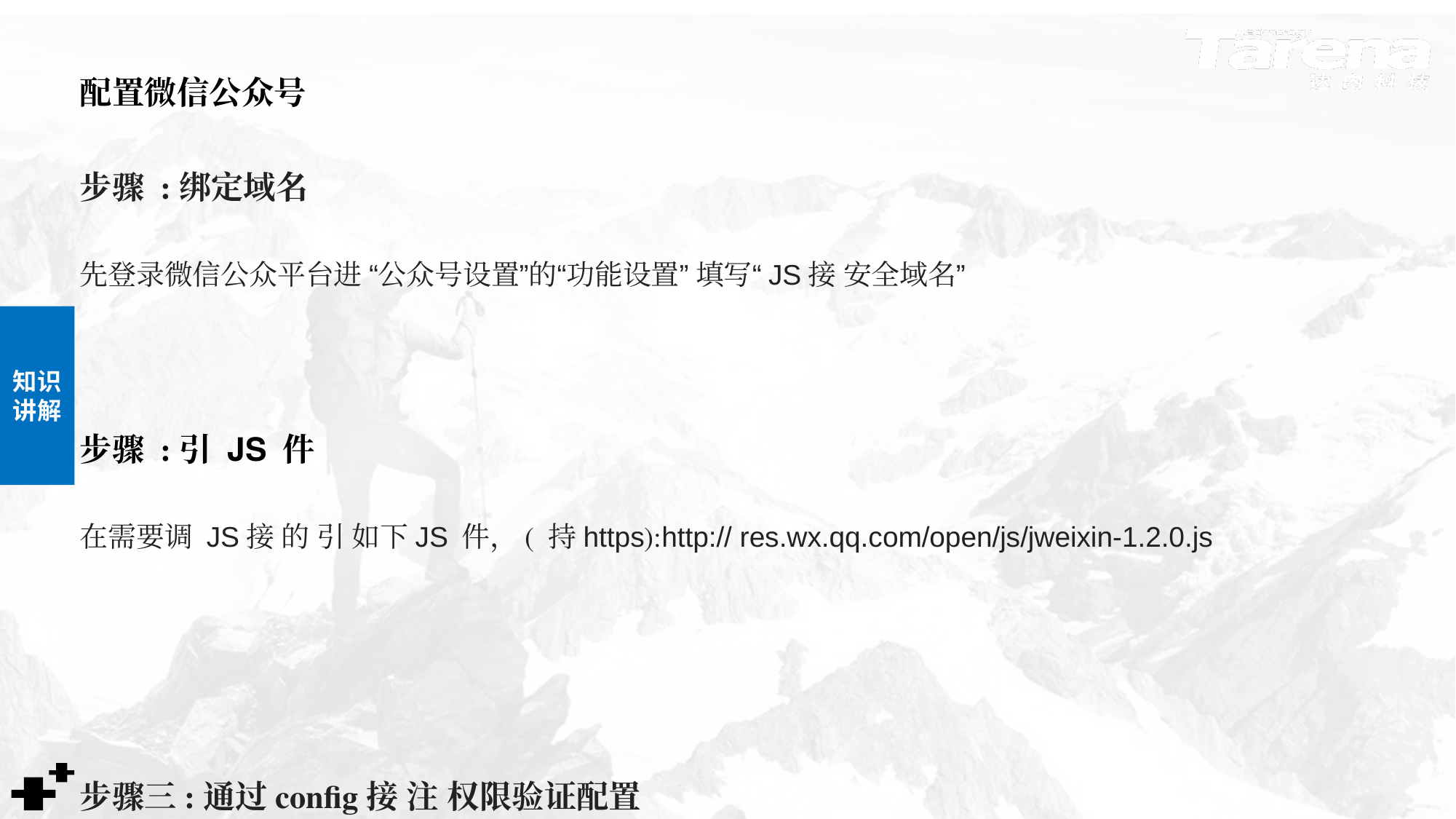

# 配置微信公众号
步骤 :绑定域名
先登录微信公众平台进 “公众号设置”的“功能设置” 填写“JS接 安全域名”

步骤 :引 JS 件
在需要调 JS接 的 引 如下JS 件，( 持https):http:// res.wx.qq.com/open/js/jweixin-1.2.0.js

步骤三:通过config接 注 权限验证配置